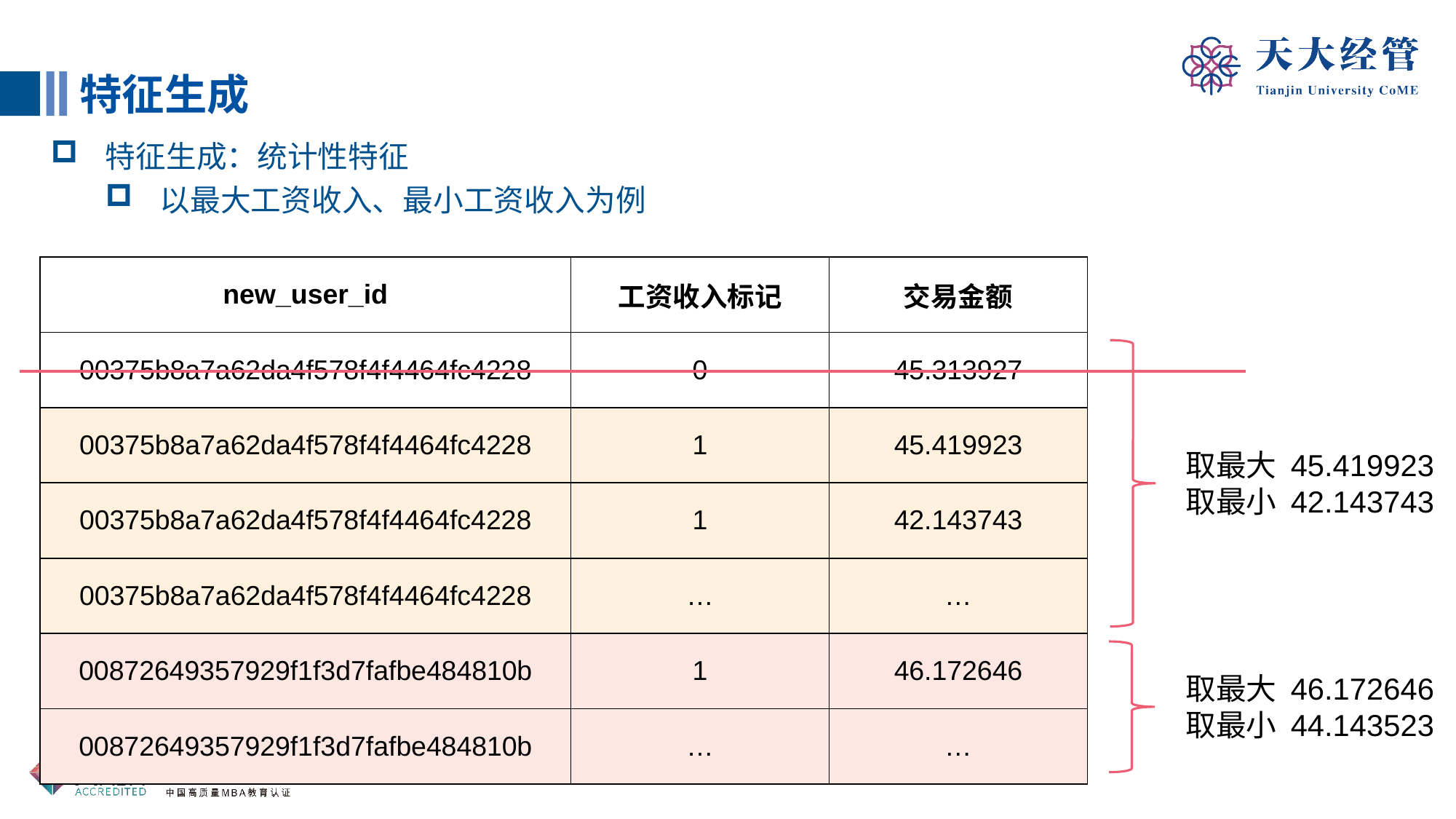

特征生成

特征生成：统计性特征
以最大工资收入、最小工资收入为例

| new\_user\_id | 工资收入标记 | 交易金额 |
| --- | --- | --- |
| 00375b8a7a62da4f578f4f4464fc4228 | 0 | 45.313927 |
| 00375b8a7a62da4f578f4f4464fc4228 | 1 | 45.419923 |
| 00375b8a7a62da4f578f4f4464fc4228 | 1 | 42.143743 |
| 00375b8a7a62da4f578f4f4464fc4228 | … | … |
| 00872649357929f1f3d7fafbe484810b | 1 | 46.172646 |
| 00872649357929f1f3d7fafbe484810b | … | … |

取最大 45.419923
取最小 42.143743

取最大 46.172646
取最小 44.143523